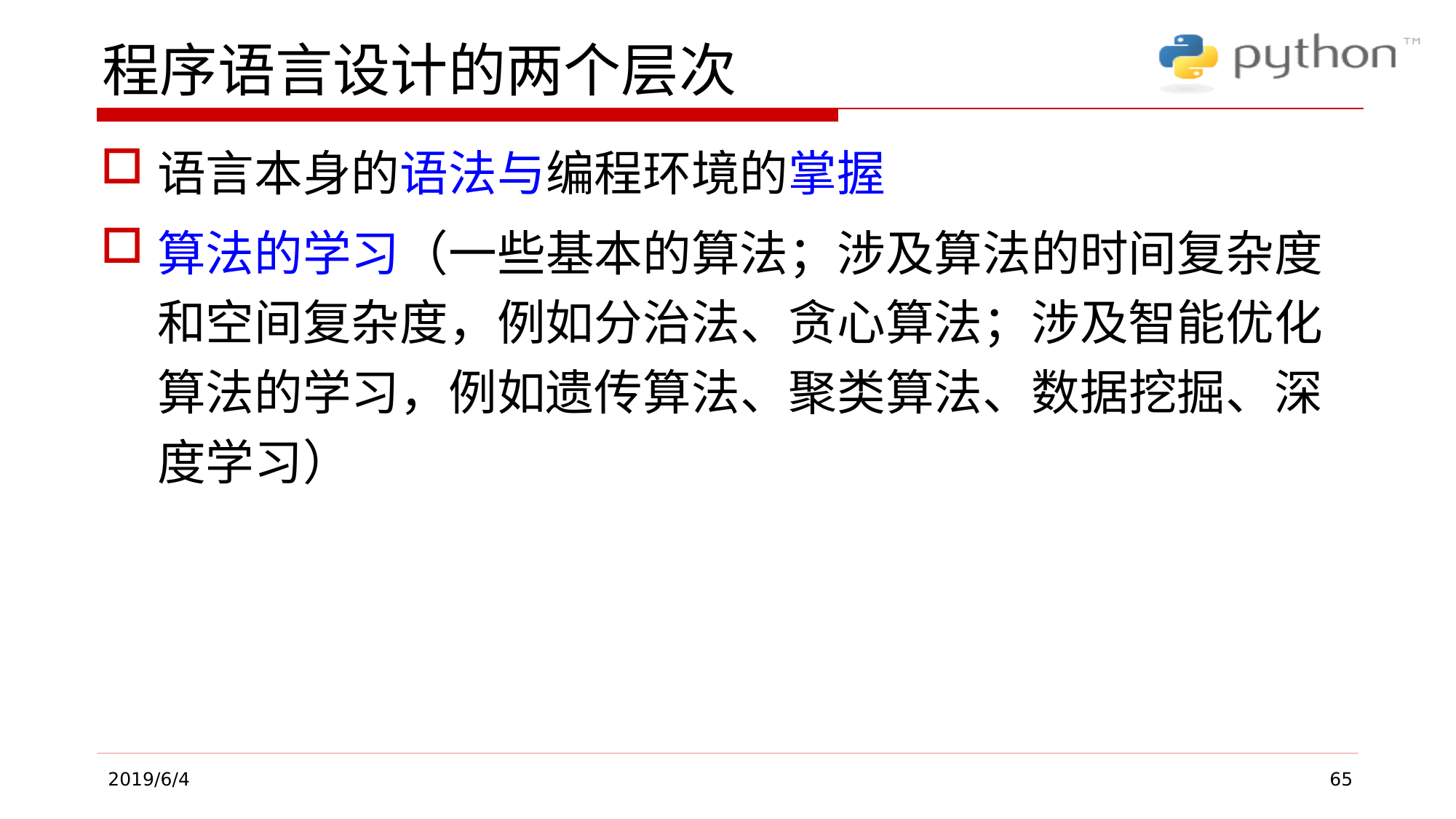

# 程序语言设计的两个层次
语言本身的语法与编程环境的掌握
算法的学习（一些基本的算法；涉及算法的时间复杂度和空间复杂度，例如分治法、贪心算法；涉及智能优化算法的学习，例如遗传算法、聚类算法、数据挖掘、深度学习）
65
2019/6/4